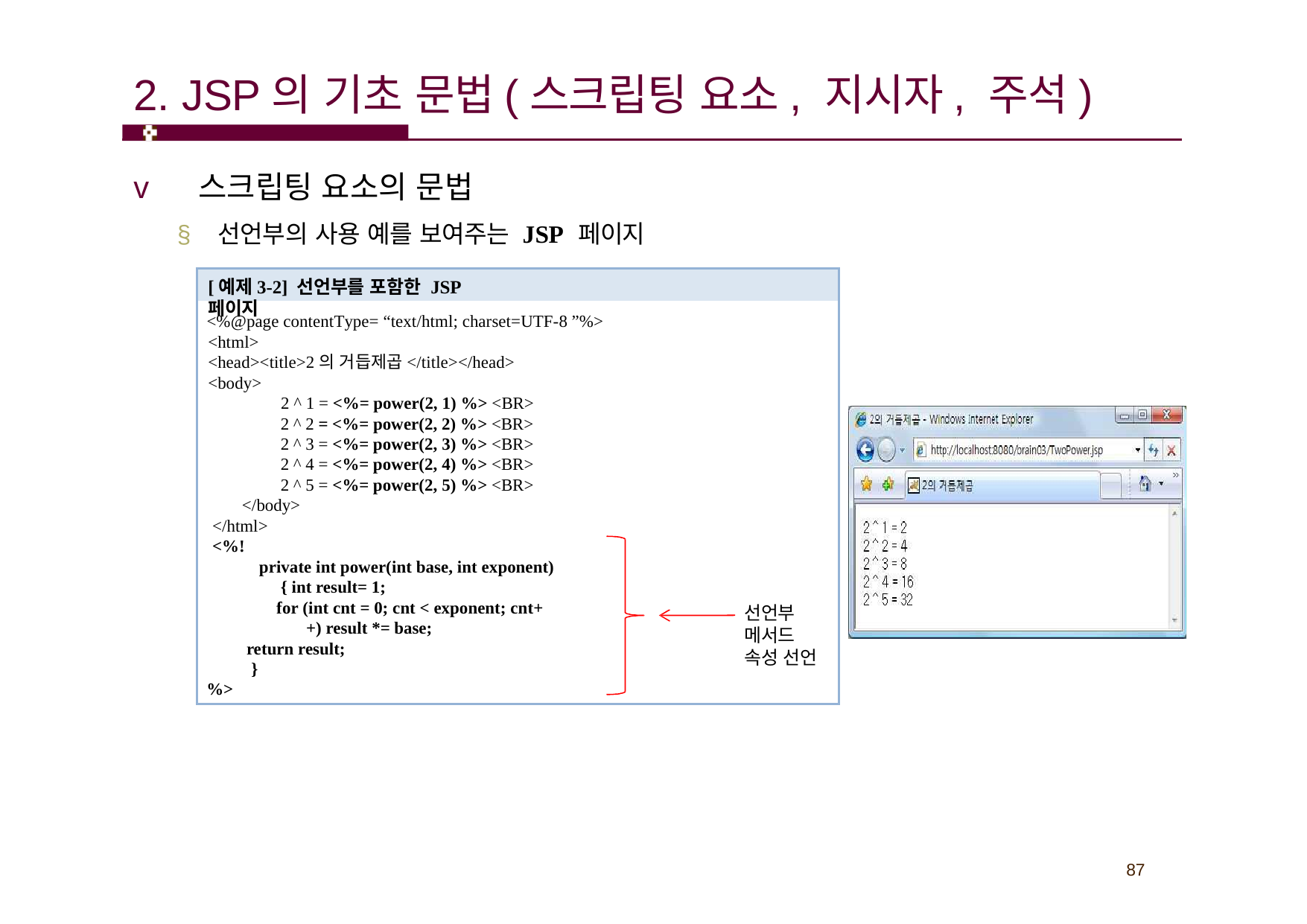

# 2. JSP의 기초 문법(스크립팅 요소, 지시자, 주석)

v  스크립팅 요소의 문법
§  선언부의 사용 예를 보여주는 JSP 페이지

[예제3-2] 선언부를 포함한 JSP 페이지

<%@page contentType= “text/html; charset=UTF-8 ”%>
<html>
<head><title>2의 거듭제곱</title></head>
<body>
                 2 ^ 1 = <%= power(2, 1) %> <BR>
2 ^ 2 = <%= power(2, 2) %> <BR>
2 ^ 3 = <%= power(2, 3) %> <BR>
2 ^ 4 = <%= power(2, 4) %> <BR>
2 ^ 5 = <%= power(2, 5) %> <BR>
</body>
</html>
<%!
private int power(int base, int exponent) { int result= 1;
for (int cnt = 0; cnt < exponent; cnt++) result *= base;
return result;
}
%>

선언부
메서드
속성 선언

87